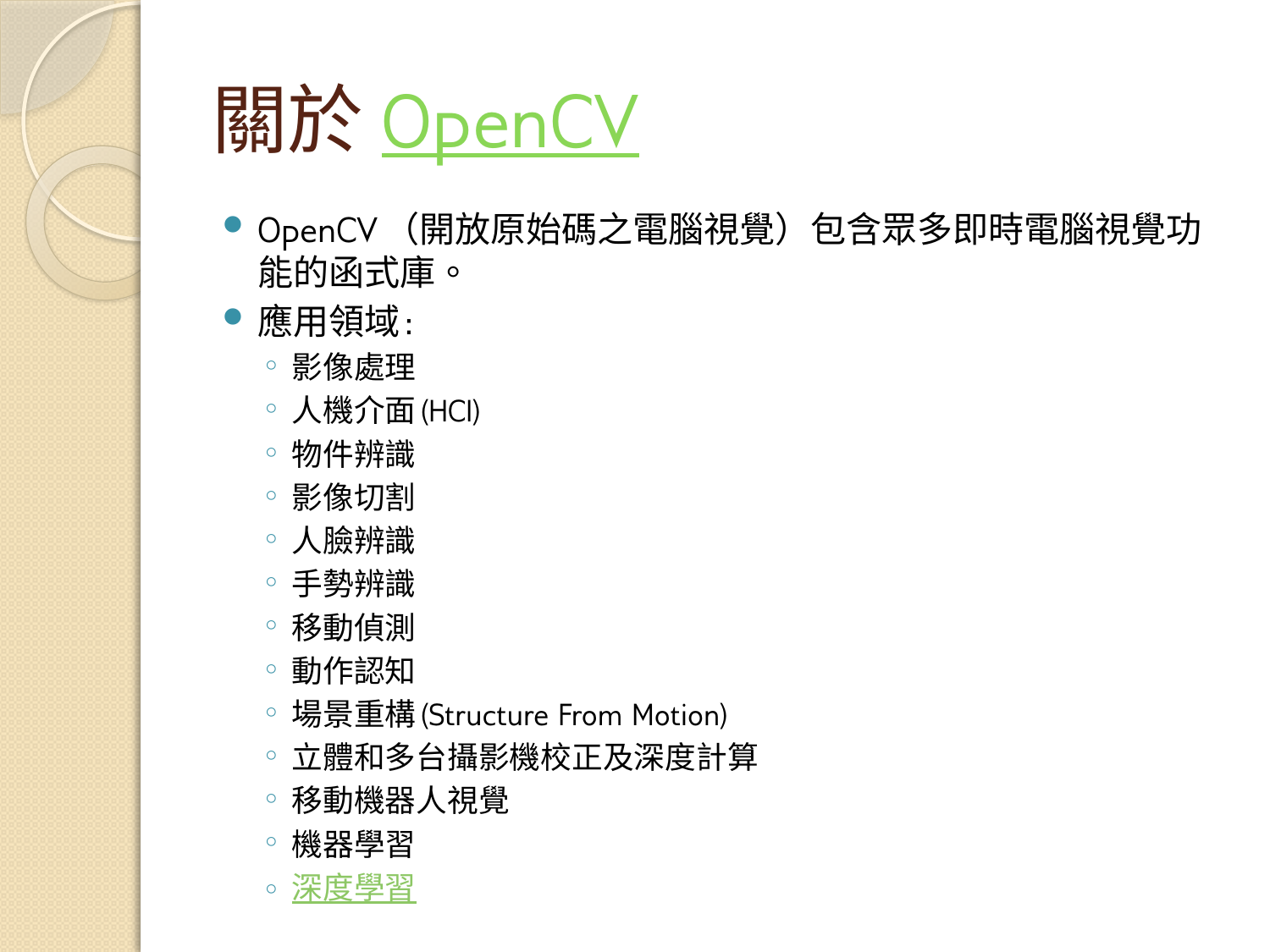

# 關於OpenCV
OpenCV（開放原始碼之電腦視覺）包含眾多即時電腦視覺功能的函式庫。
應用領域:
影像處理
人機介面(HCI)
物件辨識
影像切割
人臉辨識
手勢辨識
移動偵測
動作認知
場景重構(Structure From Motion)
立體和多台攝影機校正及深度計算
移動機器人視覺
機器學習
深度學習